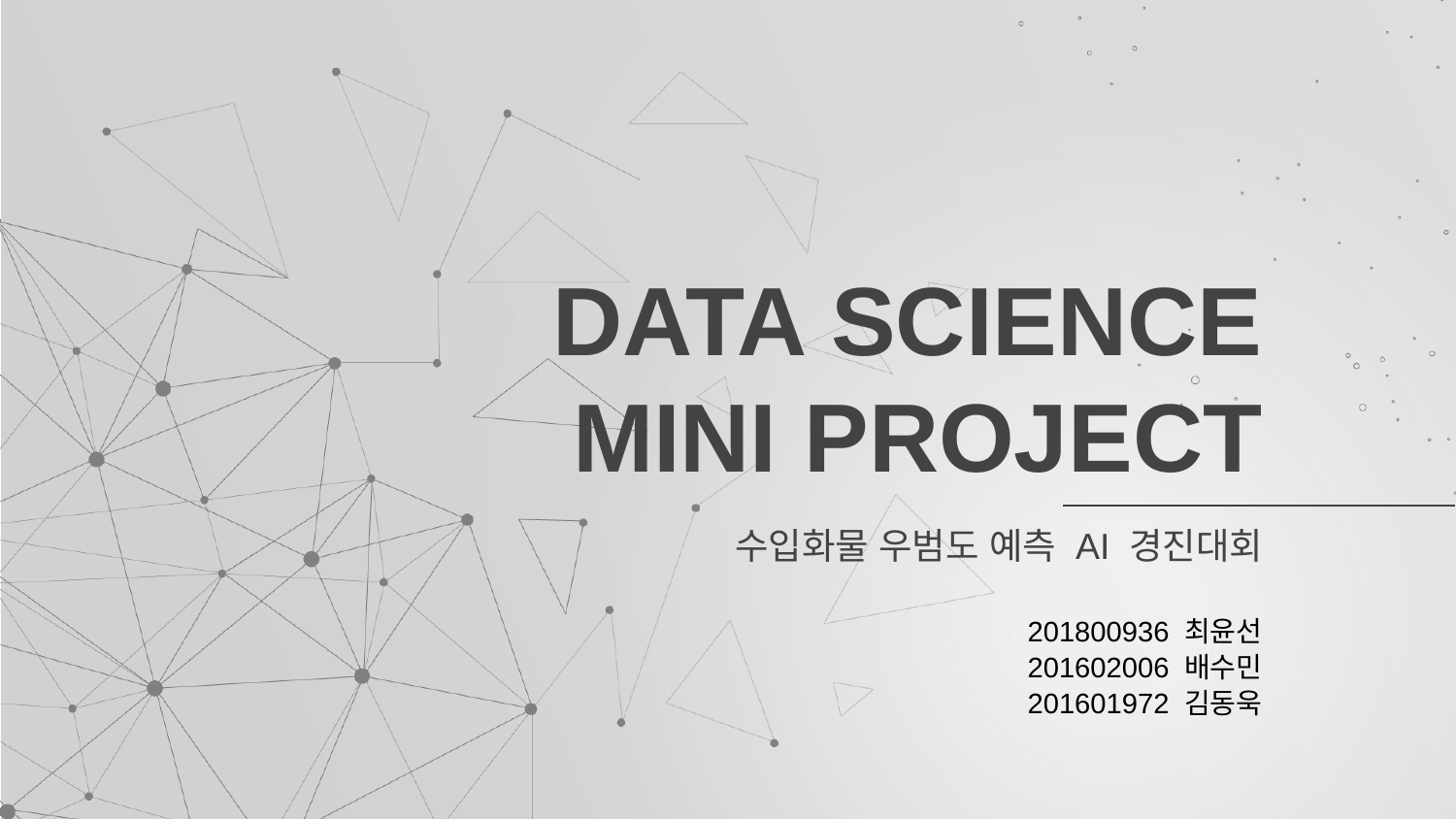

# DATA SCIENCE MINI PROJECT
수입화물 우범도 예측 AI 경진대회
201800936 최윤선
201602006 배수민
201601972 김동욱